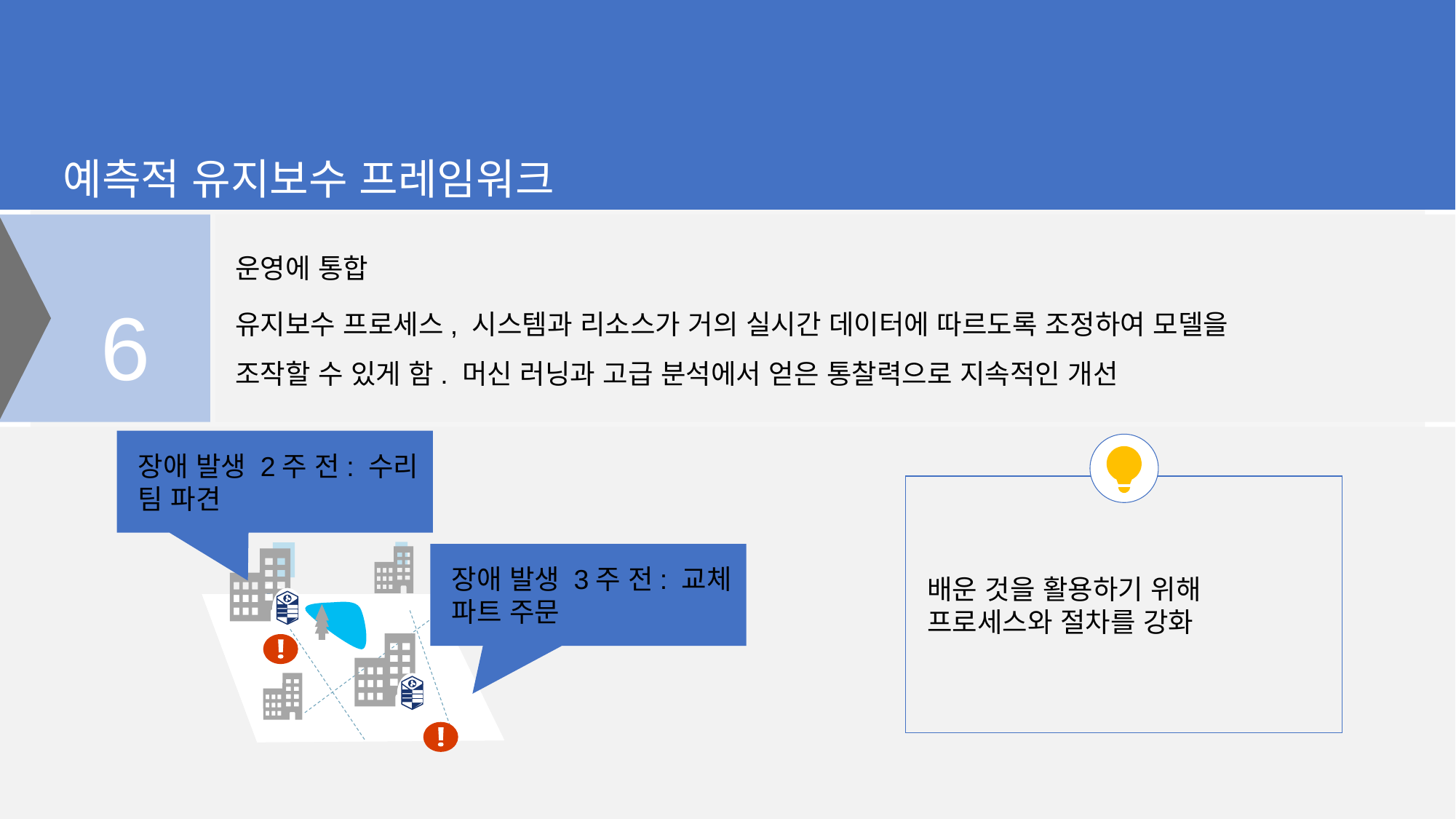

예측적 유지보수 프레임워크
운영에 통합
6
유지보수 프로세스, 시스템과 리소스가 거의 실시간 데이터에 따르도록 조정하여 모델을 조작할 수 있게 함. 머신 러닝과 고급 분석에서 얻은 통찰력으로 지속적인 개선
장애 발생 2주 전: 수리 팀 파견

장애 발생 3주 전: 교체 파트 주문

배운 것을 활용하기 위해 프로세스와 절차를 강화